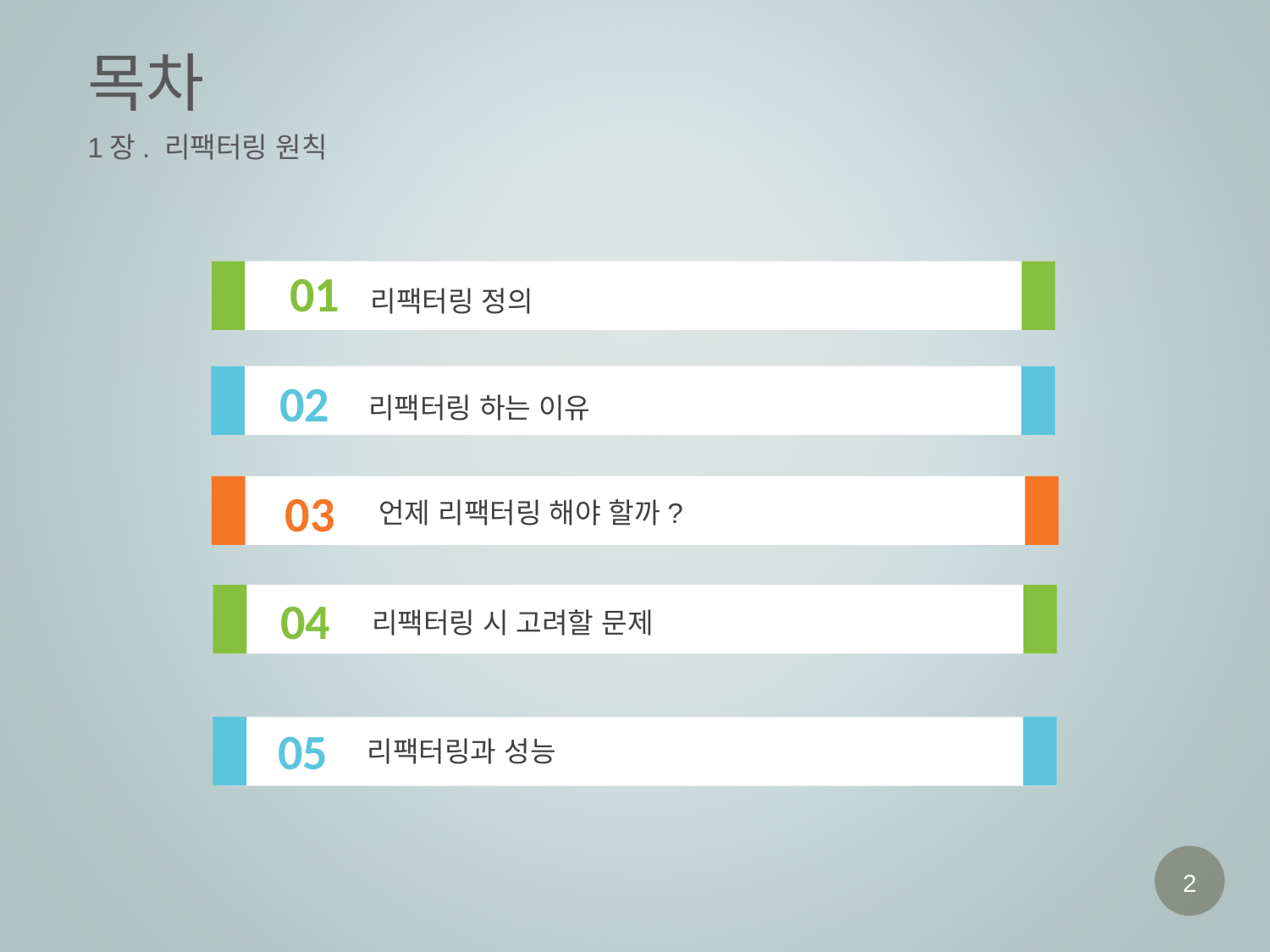

# 목차
1장. 리팩터링 원칙
01

리팩터링 정의
02
리팩터링 하는 이유
03
언제 리팩터링 해야 할까?
04

리팩터링 시 고려할 문제
05
리팩터링과 성능